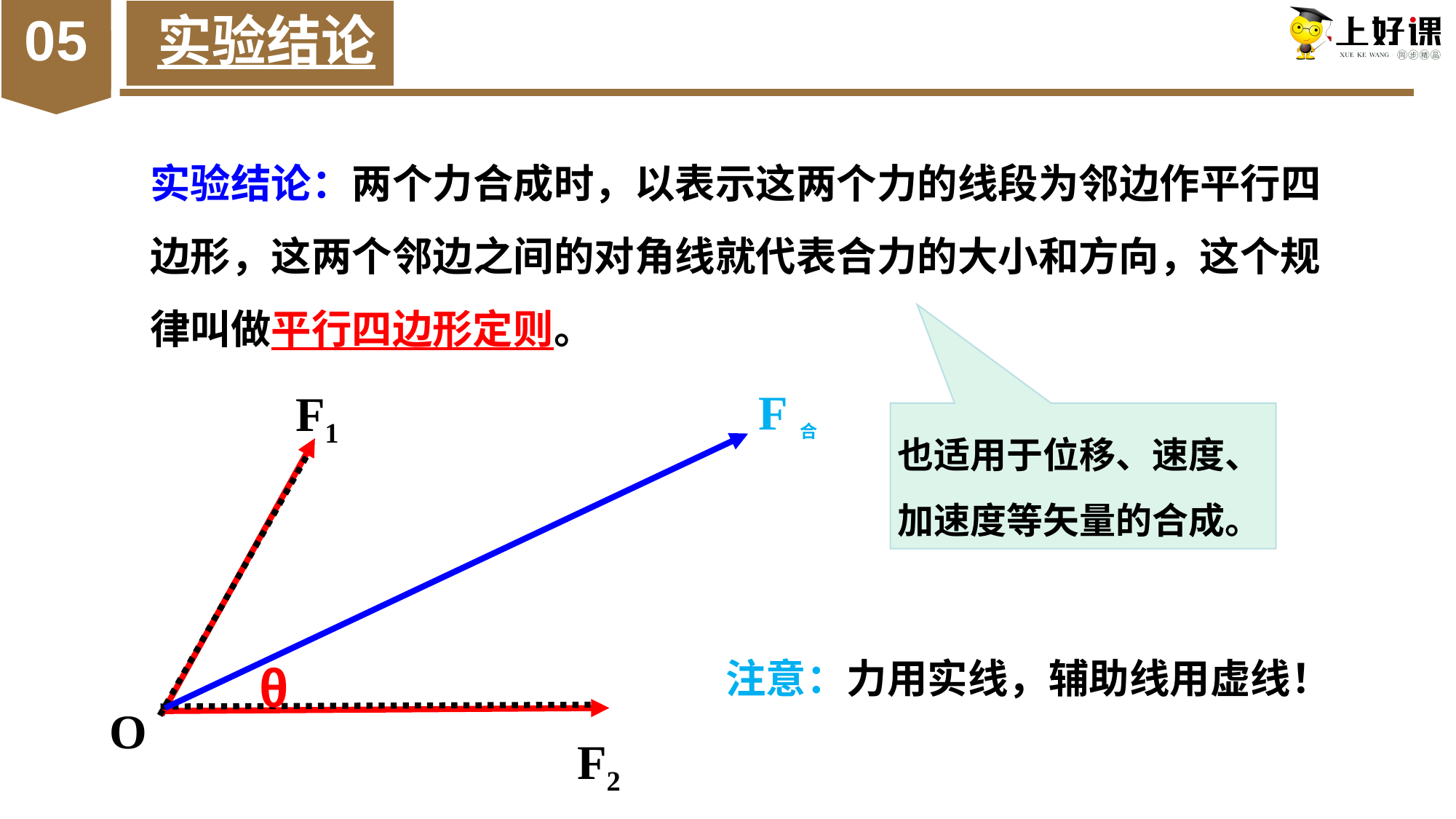

05

实验结论

实验结论：两个力合成时，以表示这两个力的线段为邻边作平行四边形，这两个邻边之间的对角线就代表合力的大小和方向，这个规律叫做平行四边形定则。
F合
F1
O
也适用于位移、速度、加速度等矢量的合成。

F2
注意：力用实线，辅助线用虚线！
θ